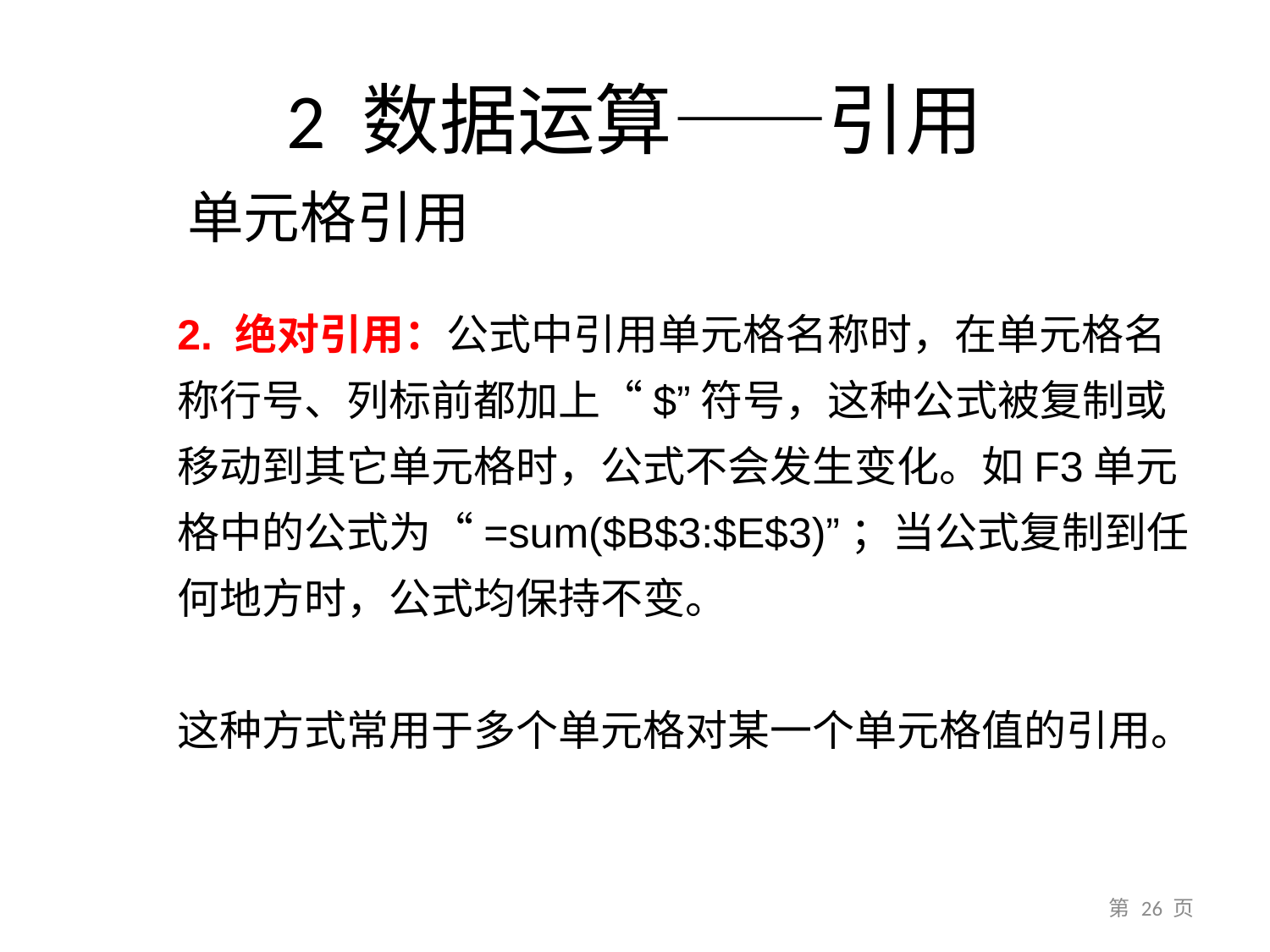

# 2 数据运算——引用
单元格引用
2. 绝对引用：公式中引用单元格名称时，在单元格名称行号、列标前都加上“$”符号，这种公式被复制或移动到其它单元格时，公式不会发生变化。如F3单元格中的公式为“=sum($B$3:$E$3)”；当公式复制到任何地方时，公式均保持不变。

这种方式常用于多个单元格对某一个单元格值的引用。
第 26 页